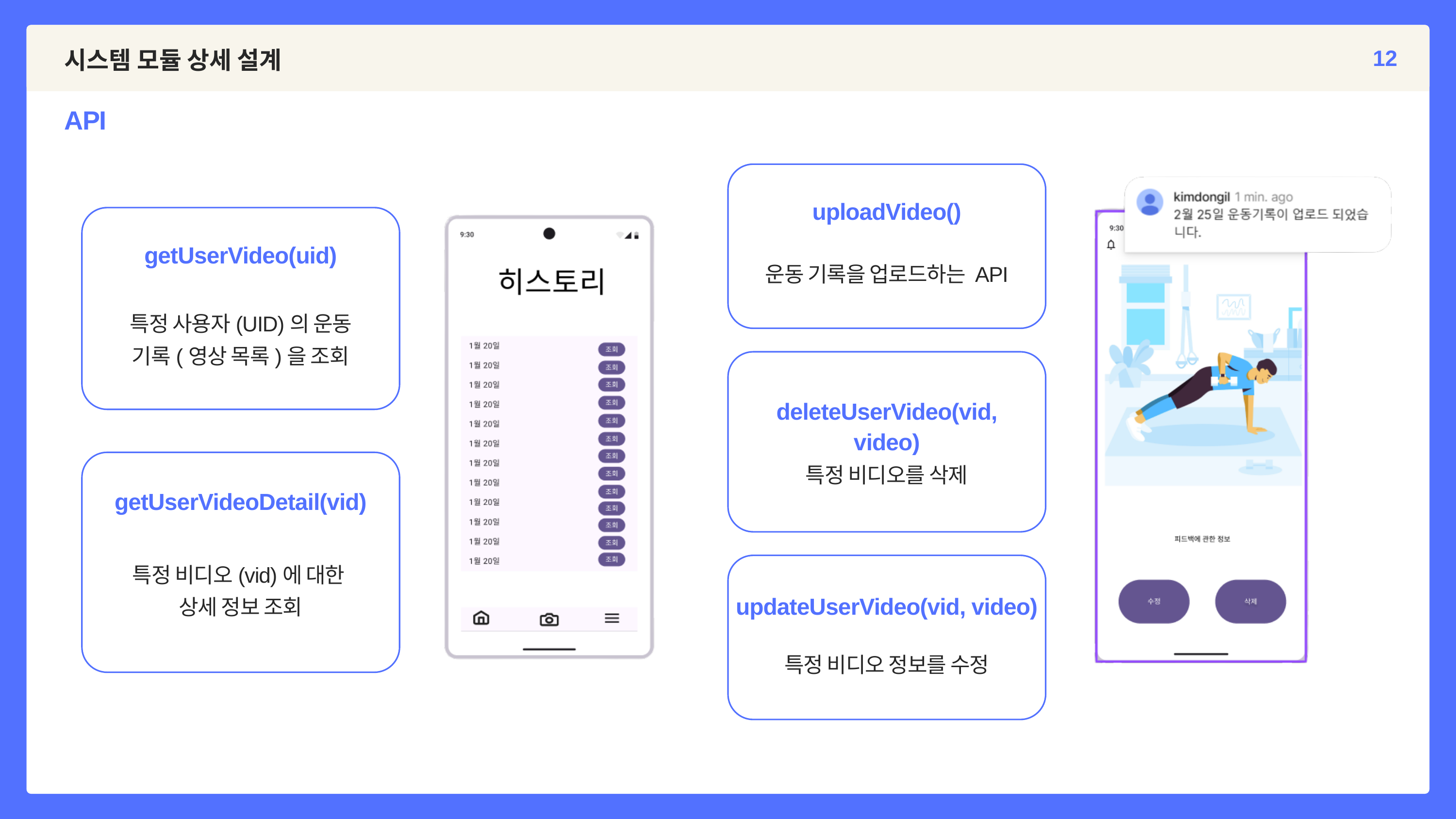

12
시스템 모듈 상세 설계

API

uploadVideo()

getUserVideo(uid)
운동 기록을 업로드하는 API
특정 사용자(UID)의 운동 기록(영상 목록)을 조회

deleteUserVideo(vid, video)

특정 비디오를 삭제
getUserVideoDetail(vid)
특정 비디오(vid)에 대한
상세 정보 조회

updateUserVideo(vid, video)

특정 비디오 정보를 수정